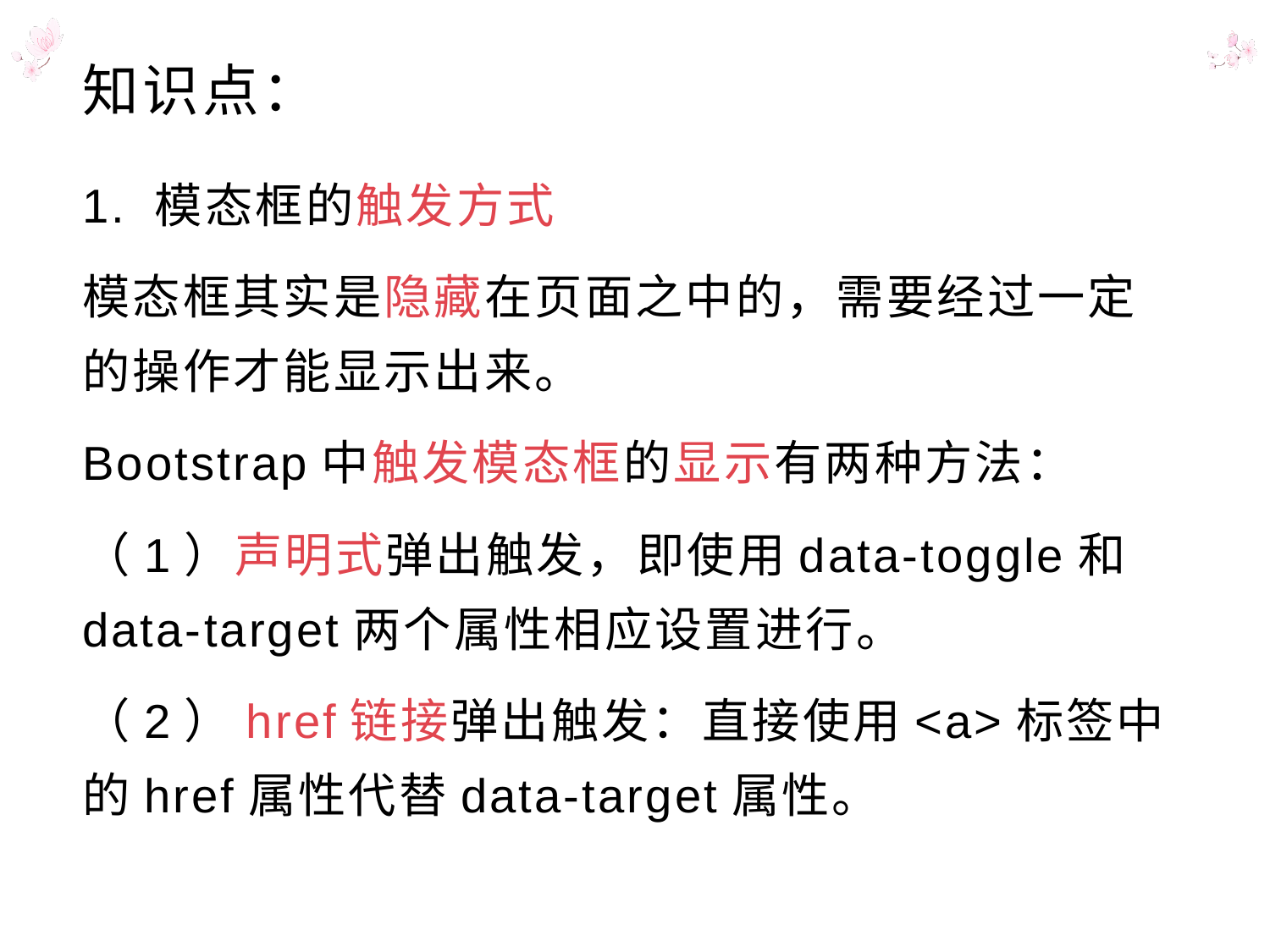

# 知识点：
1. 模态框的触发方式
模态框其实是隐藏在页面之中的，需要经过一定的操作才能显示出来。
Bootstrap中触发模态框的显示有两种方法：
（1）声明式弹出触发，即使用data-toggle和data-target两个属性相应设置进行。
（2）href链接弹出触发：直接使用<a>标签中的href属性代替data-target属性。